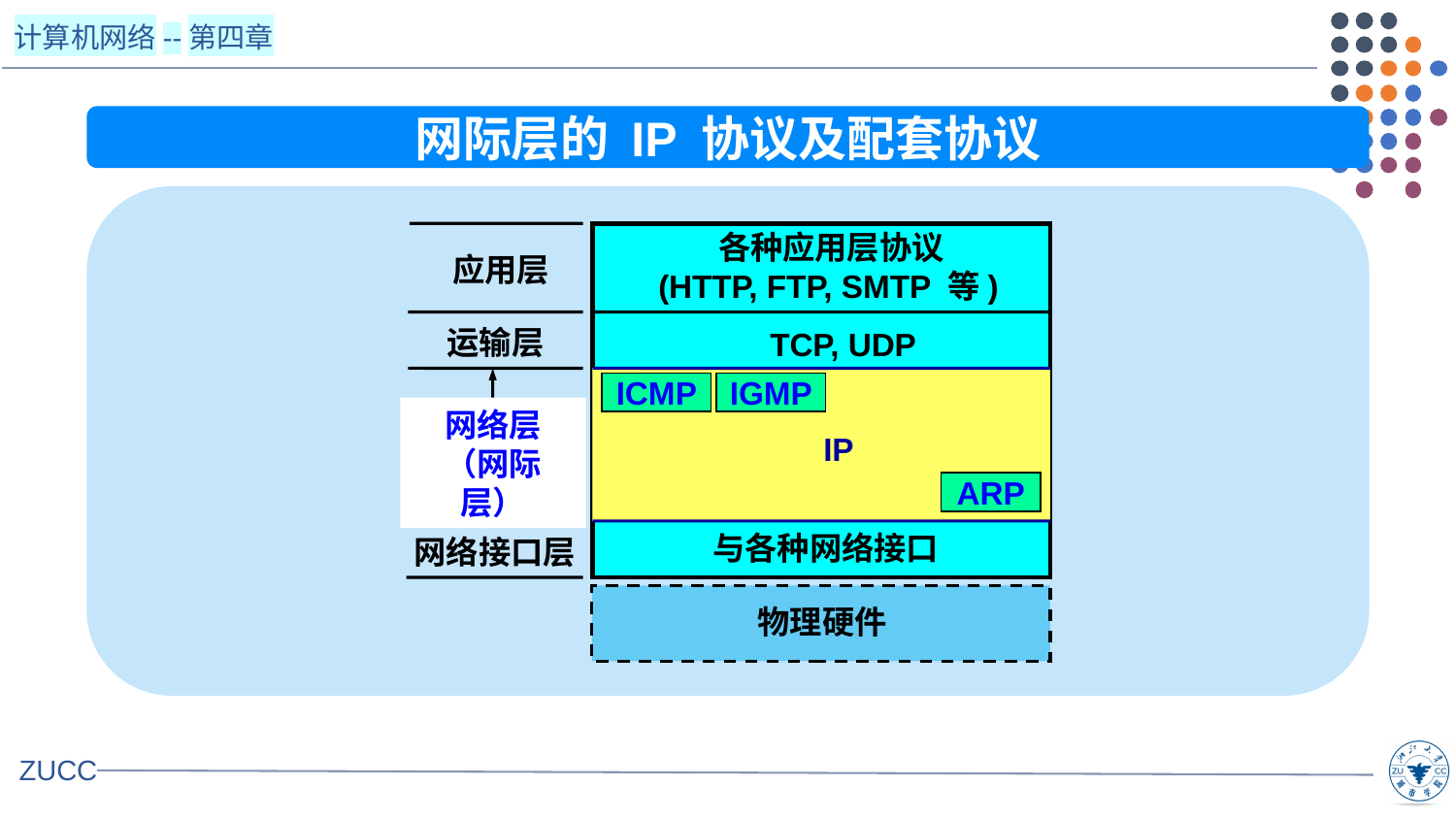

网际层的 IP 协议及配套协议

各种应用层协议

应用层
(HTTP, FTP, SMTP 等)

运输层
TCP, UDP

ICMP
IGMP
网络层
（网际层）
IP
ARP

与各种网络接口
  网络接口层

物理硬件